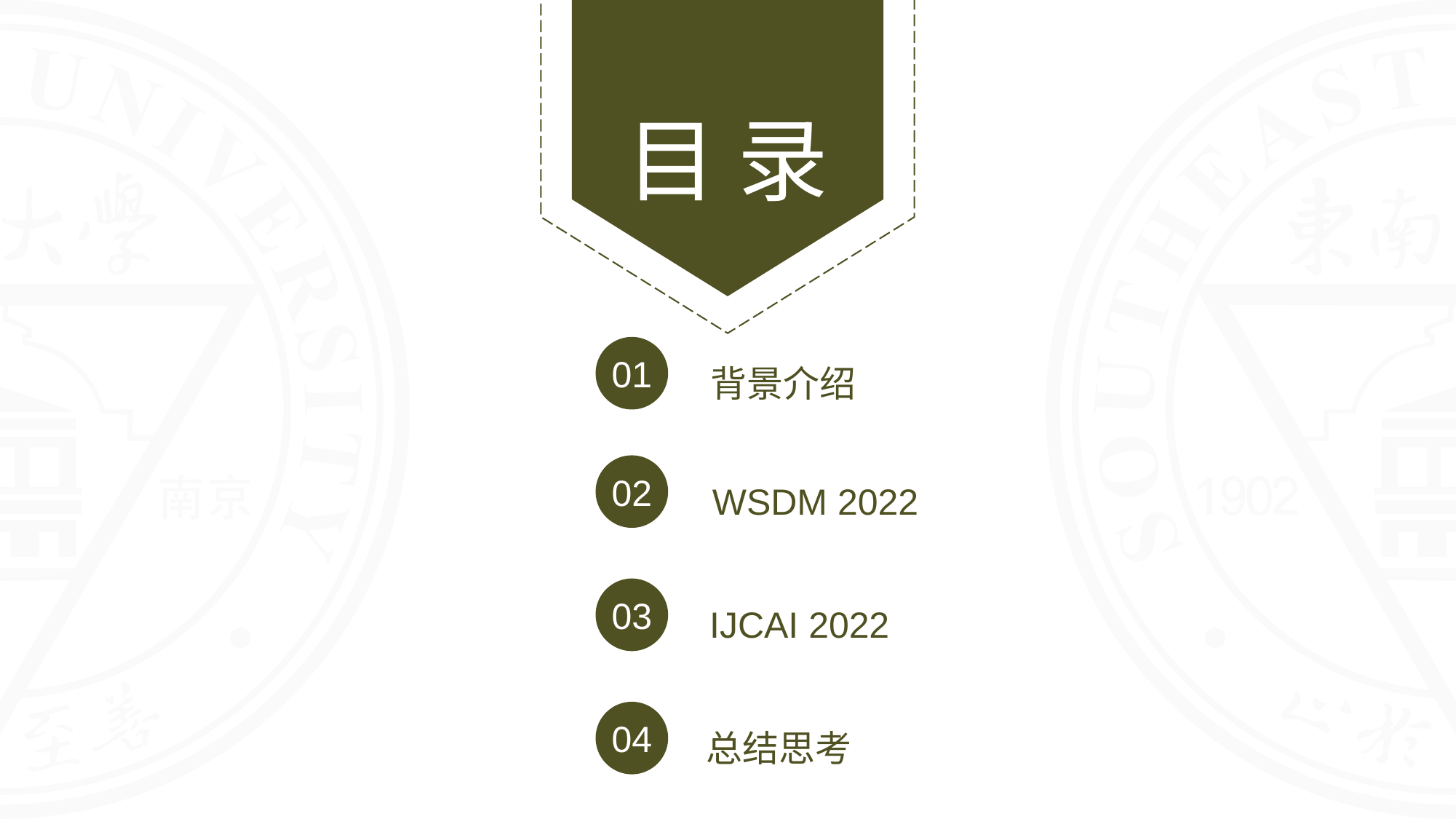

01
背景介绍
02
WSDM 2022
03
IJCAI 2022
04
总结思考